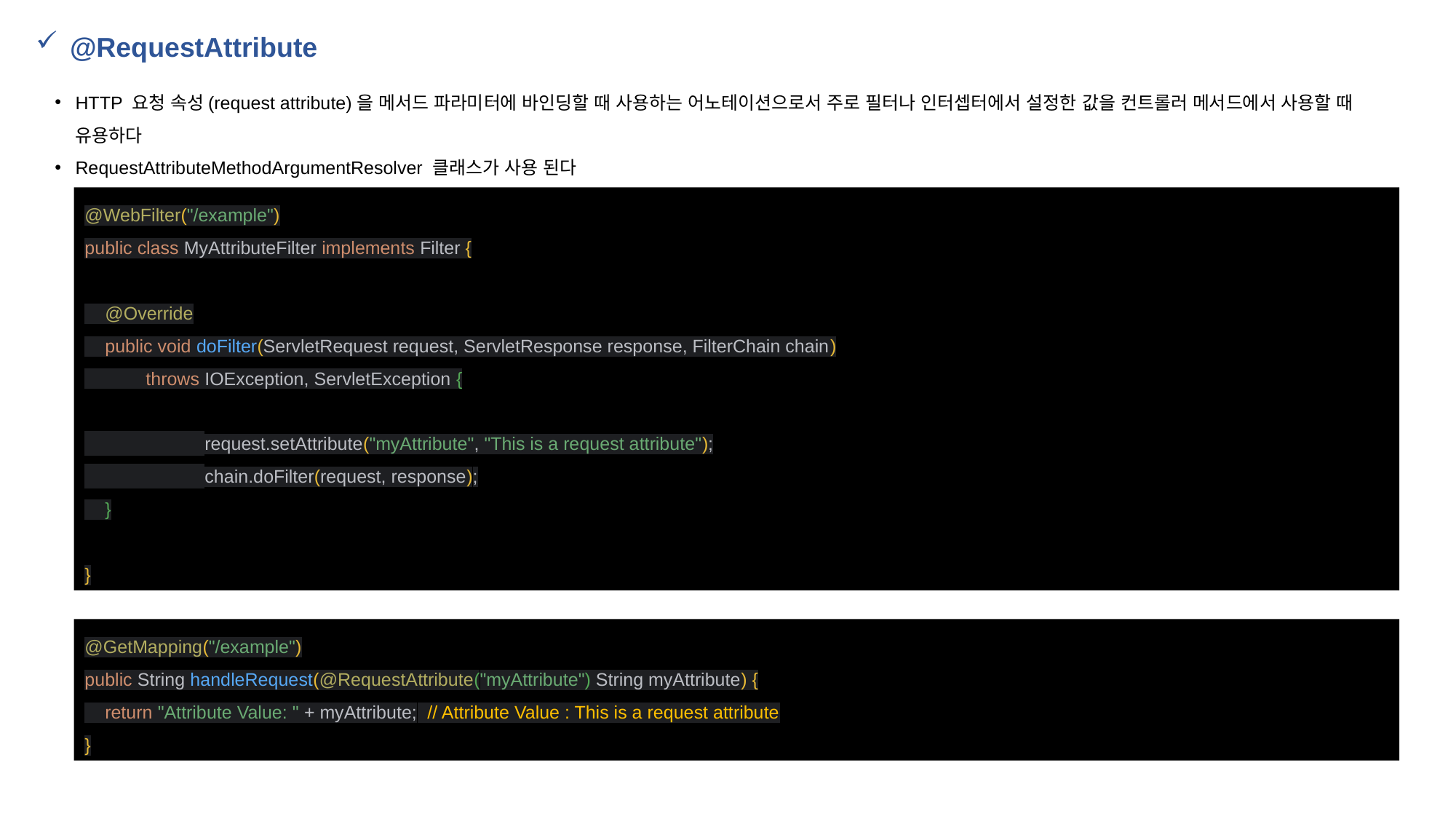

@RequestAttribute
HTTP 요청 속성(request attribute)을 메서드 파라미터에 바인딩할 때 사용하는 어노테이션으로서 주로 필터나 인터셉터에서 설정한 값을 컨트롤러 메서드에서 사용할 때 유용하다
RequestAttributeMethodArgumentResolver 클래스가 사용 된다
@WebFilter("/example")
public class MyAttributeFilter implements Filter {
    @Override
    public void doFilter(ServletRequest request, ServletResponse response, FilterChain chain)
            throws IOException, ServletException {
           request.setAttribute("myAttribute", "This is a request attribute");
           chain.doFilter(request, response);
    }
}
@GetMapping("/example")
public String handleRequest(@RequestAttribute("myAttribute") String myAttribute) {
    return "Attribute Value: " + myAttribute;  // Attribute Value : This is a request attribute
}